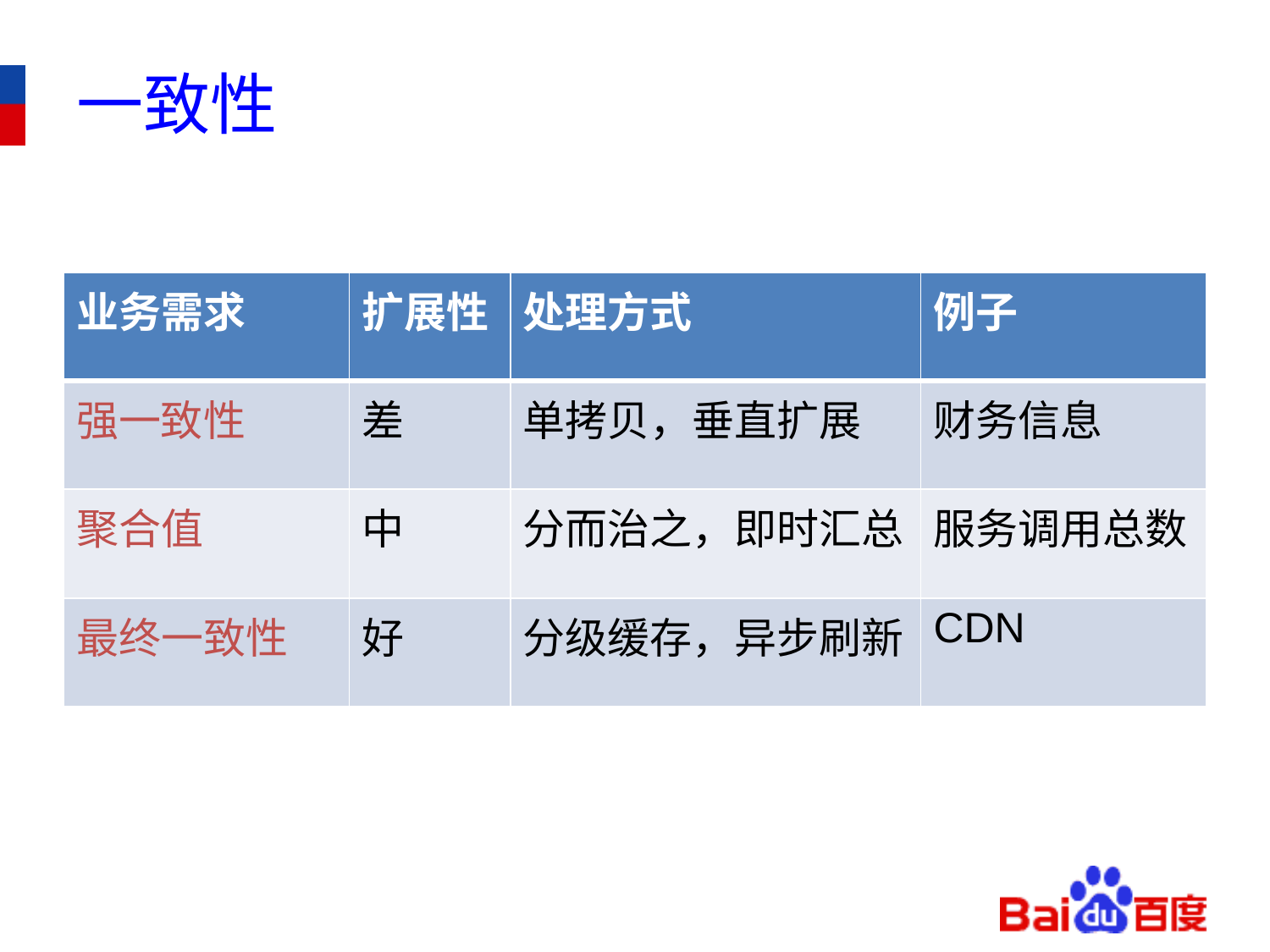

# 一致性
| 业务需求 | 扩展性 | 处理方式 | 例子 |
| --- | --- | --- | --- |
| 强一致性 | 差 | 单拷贝，垂直扩展 | 财务信息 |
| 聚合值 | 中 | 分而治之，即时汇总 | 服务调用总数 |
| 最终一致性 | 好 | 分级缓存，异步刷新 | CDN |